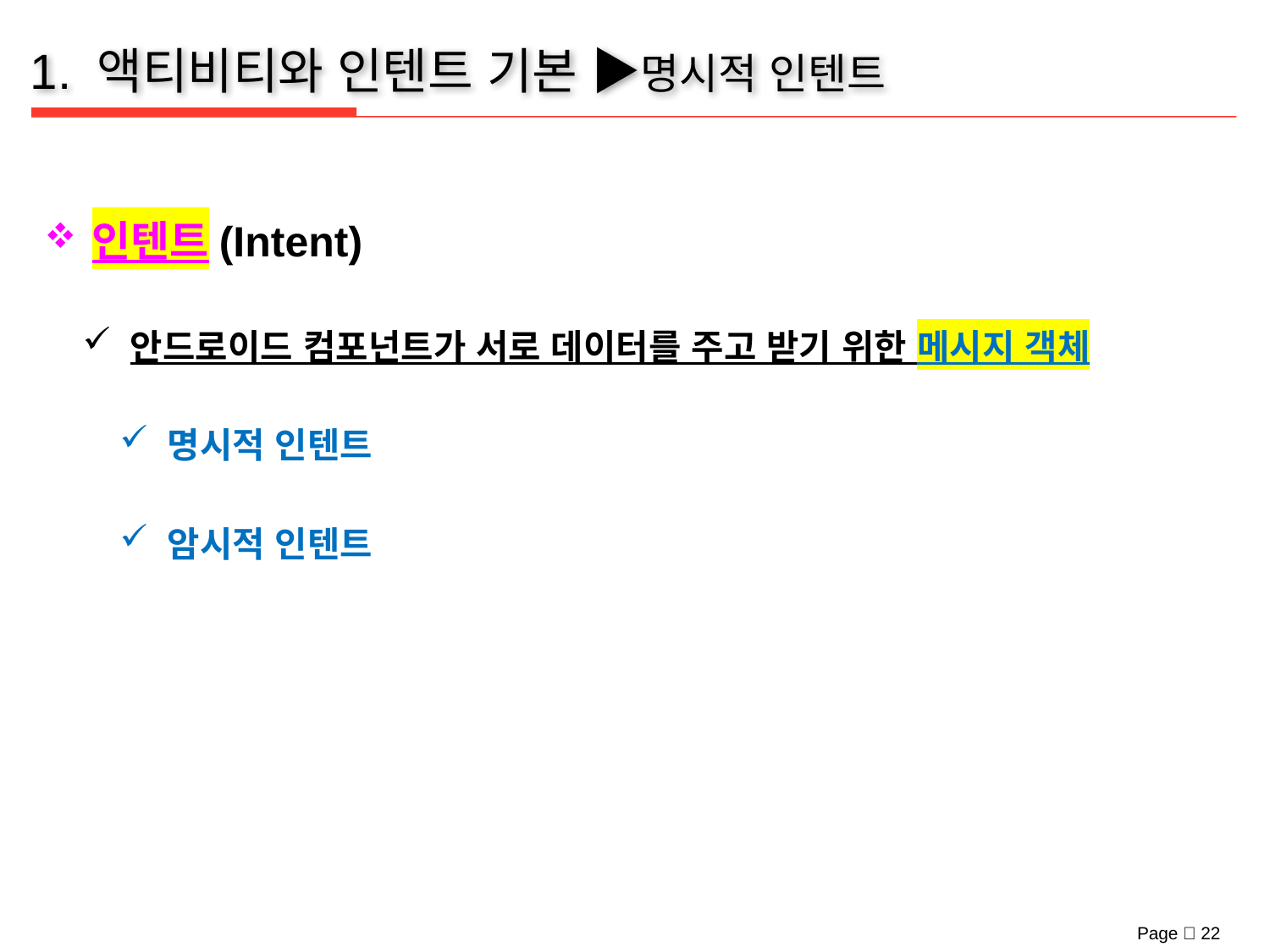

# 1. 액티비티와 인텐트 기본 ▶명시적 인텐트
인텐트(Intent)
안드로이드 컴포넌트가 서로 데이터를 주고 받기 위한 메시지 객체
명시적 인텐트
암시적 인텐트